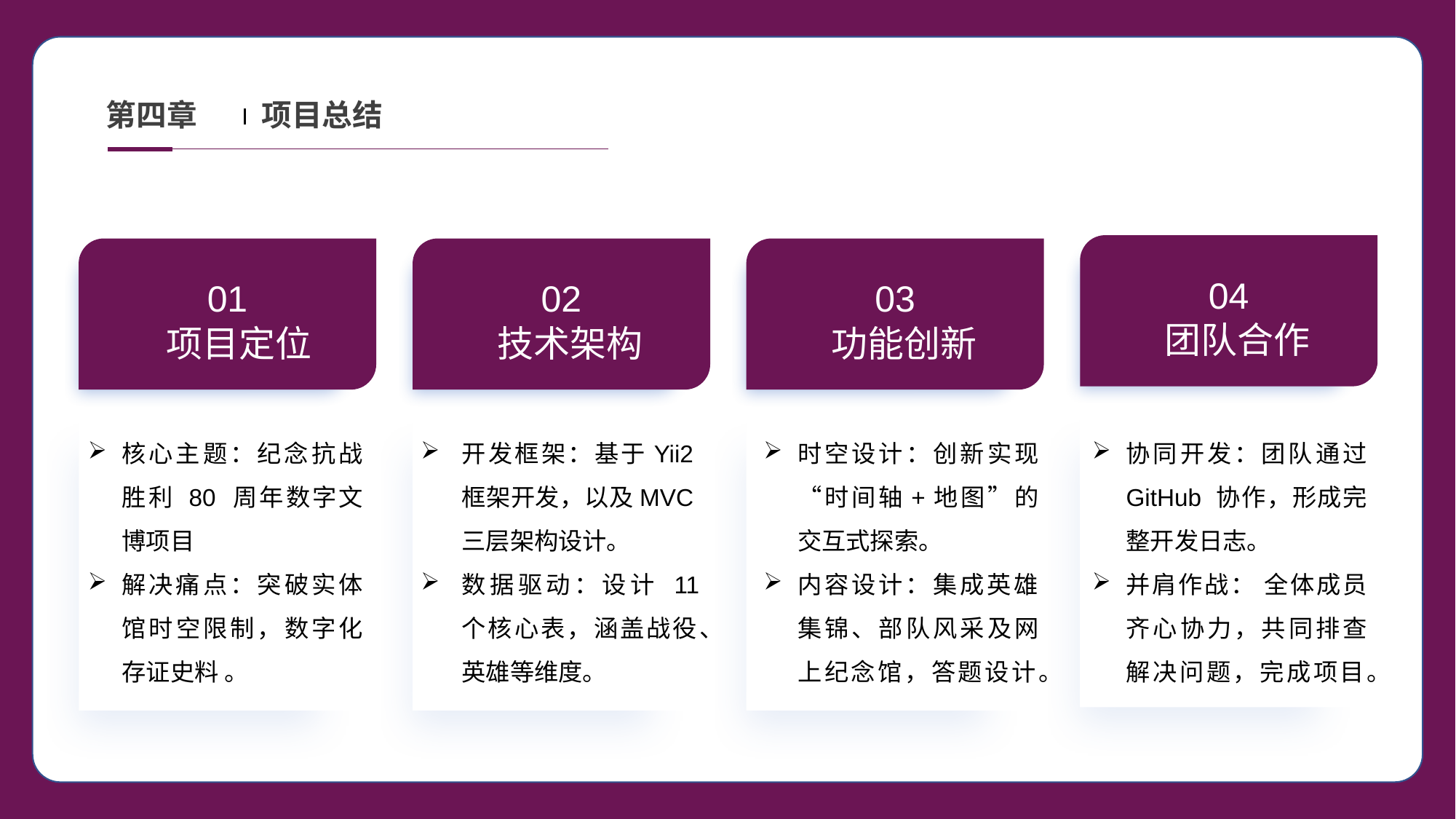

第四章
项目总结

04
团队合作

02
技术架构

开发框架：基于Yii2框架开发，以及MVC三层架构设计。
数据驱动：设计 11 个核心表，涵盖战役、英雄等维度。

01
项目定位

核心主题：纪念抗战胜利 80 周年数字文博项目
解决痛点：突破实体馆时空限制，数字化存证史料 。

03
功能创新

时空设计：创新实现“时间轴+地图”的交互式探索。
内容设计：集成英雄集锦、部队风采及网上纪念馆，答题设计。
协同开发：团队通过 GitHub 协作，形成完整开发日志。
并肩作战： 全体成员齐心协力，共同排查解决问题，完成项目。